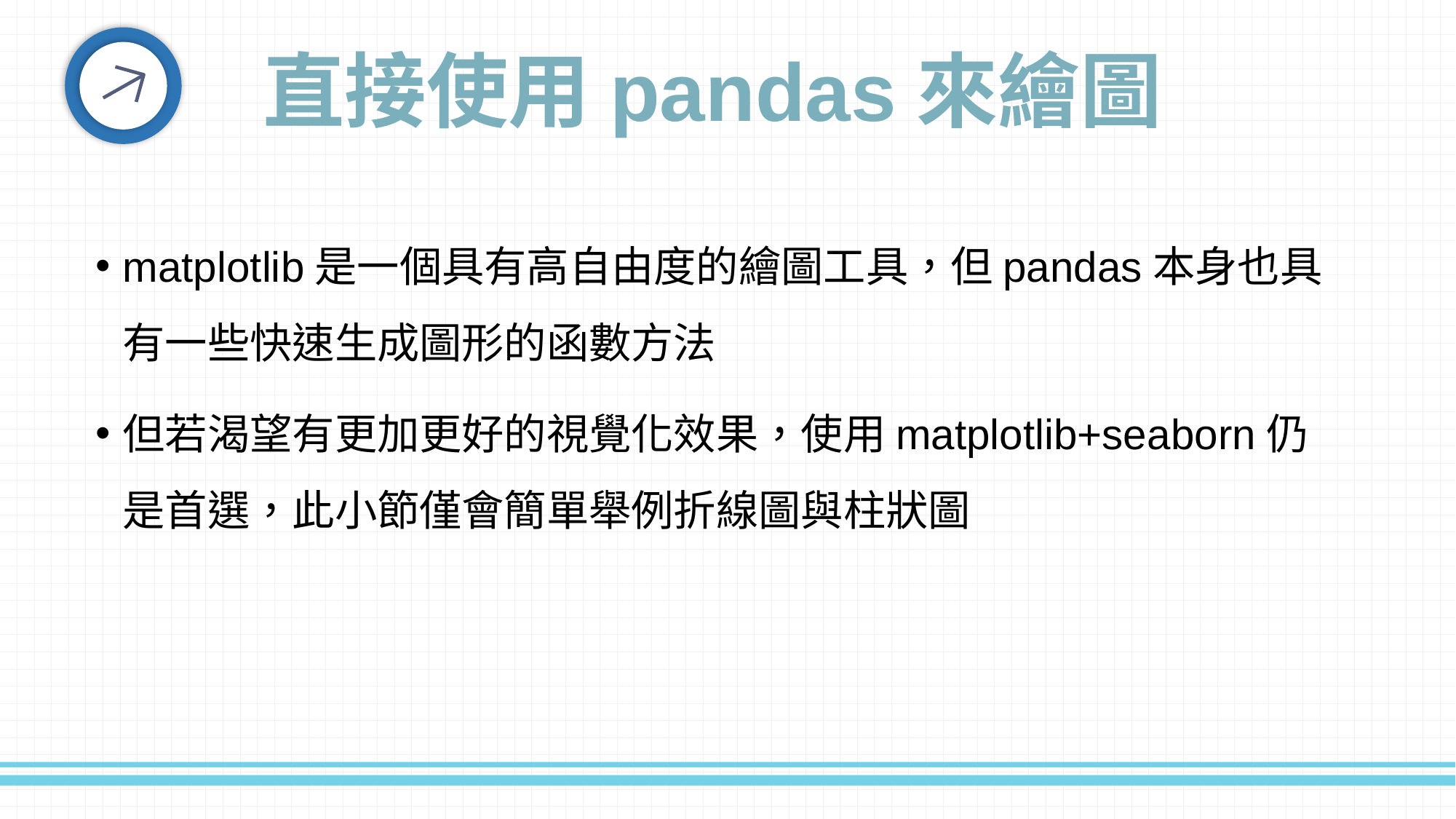

直接使用pandas來繪圖
matplotlib是一個具有高自由度的繪圖工具，但pandas本身也具有一些快速生成圖形的函數方法
但若渴望有更加更好的視覺化效果，使用matplotlib+seaborn仍是首選，此小節僅會簡單舉例折線圖與柱狀圖